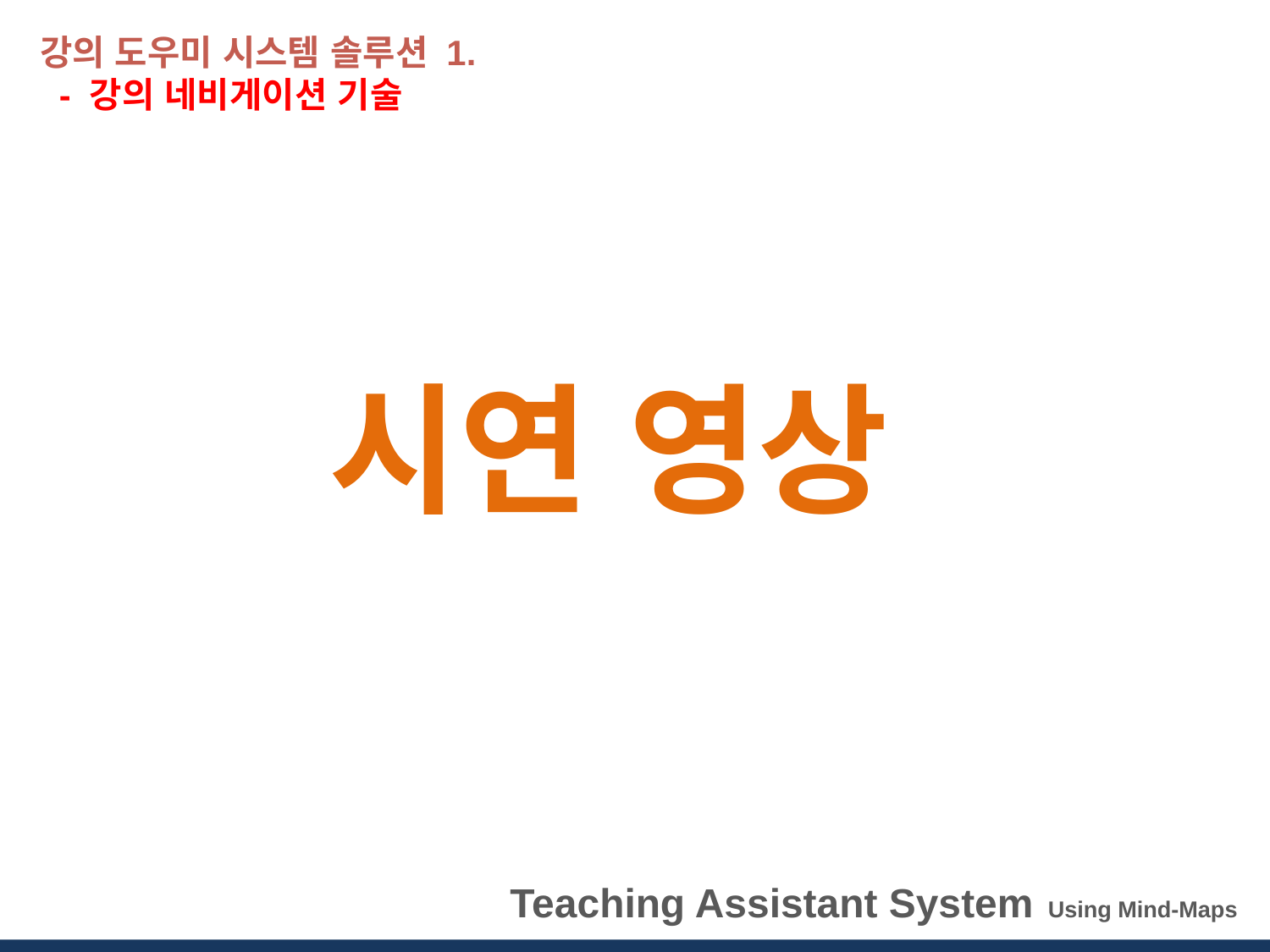

강의 도우미 시스템 솔루션 1.
  - 강의 네비게이션 기술
시연 영상
          Teaching Assistant System Using Mind-Maps